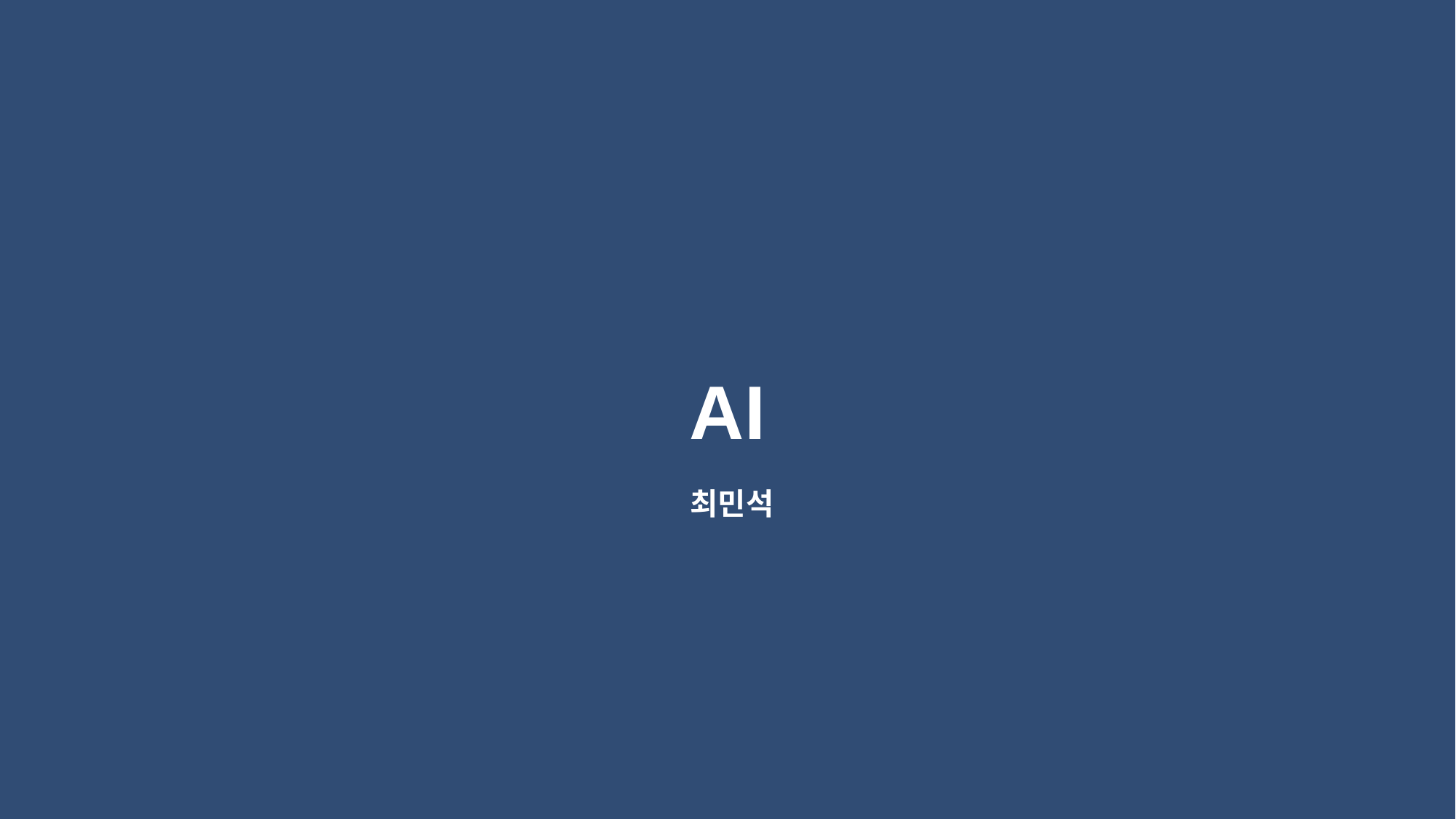

최종 목표 및 향후 계획
AI
최민석